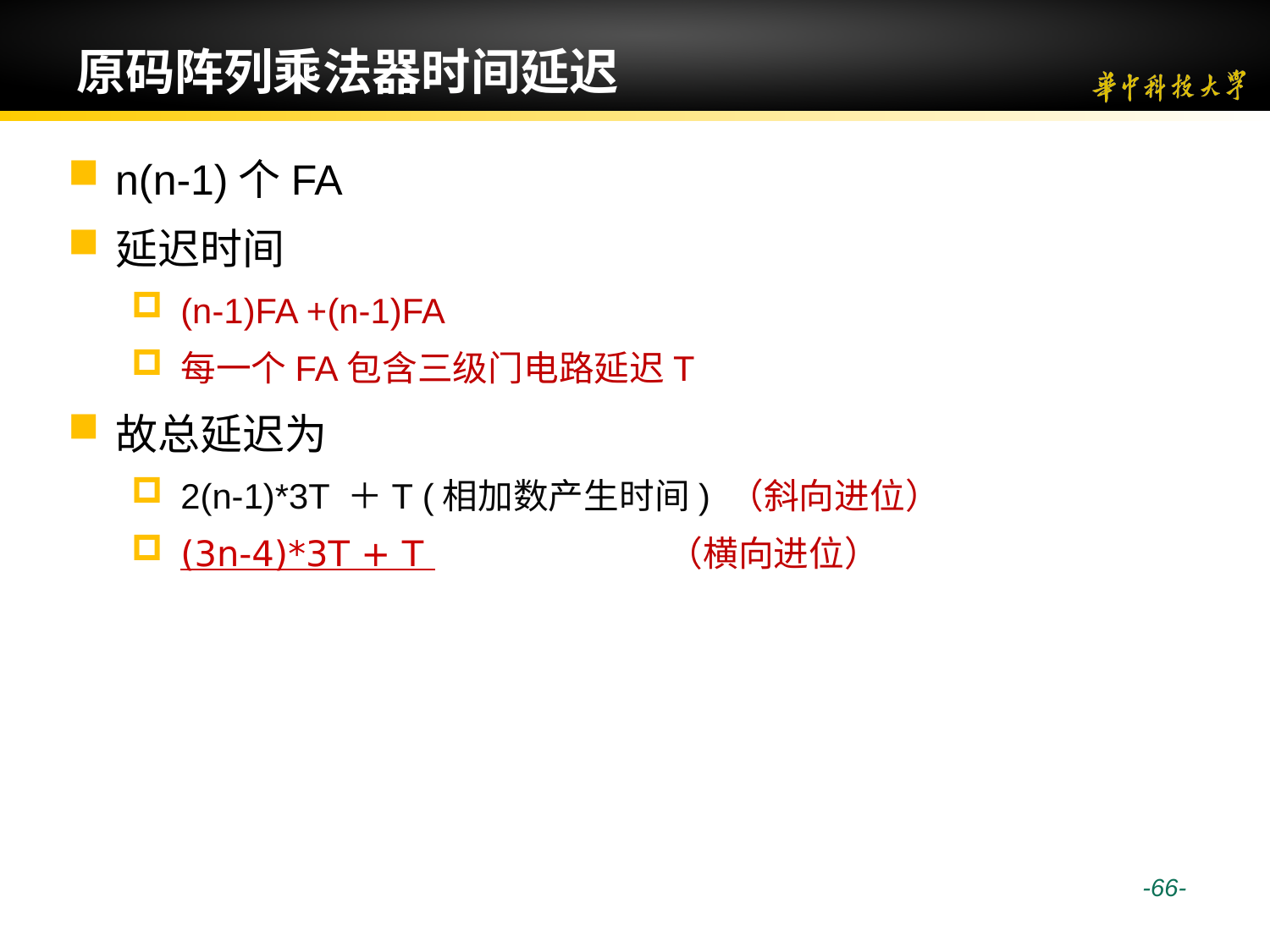

# 原码阵列乘法器时间延迟
n(n-1)个FA
延迟时间
(n-1)FA +(n-1)FA
每一个FA包含三级门电路延迟T
故总延迟为
2(n-1)*3T ＋T (相加数产生时间) （斜向进位）
(3n-4)*3T + T                     （横向进位）

 -66-